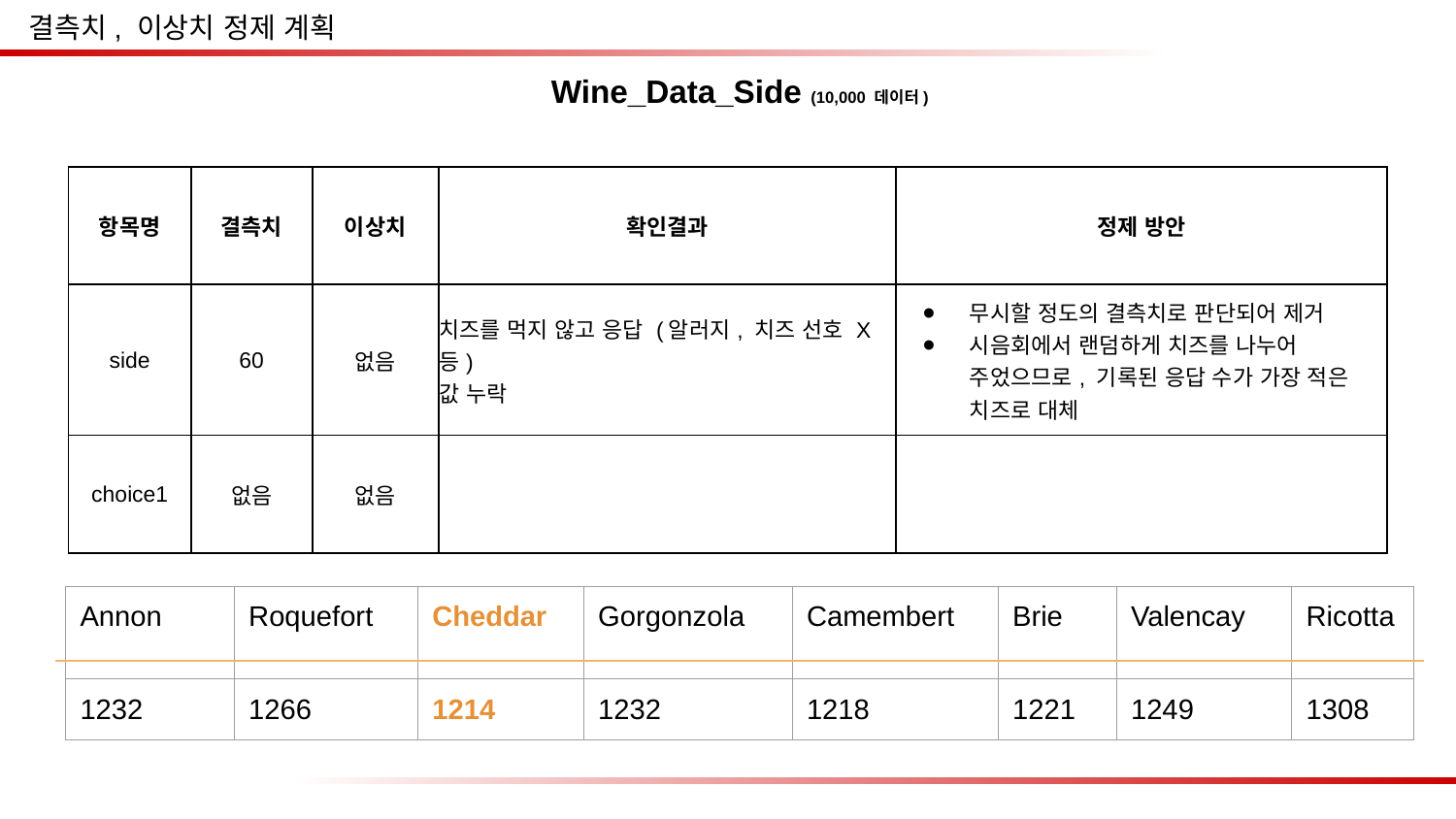

결측치, 이상치 정제 계획

Wine_Data_Side (10,000 데이터)
| 항목명 | 결측치 | 이상치 | 확인결과 | 정제 방안 |
| --- | --- | --- | --- | --- |
| side | 60 | 없음 | 치즈를 먹지 않고 응답 (알러지, 치즈 선호 X 등) 값 누락 | 무시할 정도의 결측치로 판단되어 제거 시음회에서 랜덤하게 치즈를 나누어 주었으므로, 기록된 응답 수가 가장 적은 치즈로 대체 |
| choice1 | 없음 | 없음 |  |  |
| Annon | Roquefort | Cheddar | Gorgonzola | Camembert | Brie | Valencay | Ricotta |
| --- | --- | --- | --- | --- | --- | --- | --- |
| 1232 | 1266 | 1214 | 1232 | 1218 | 1221 | 1249 | 1308 |